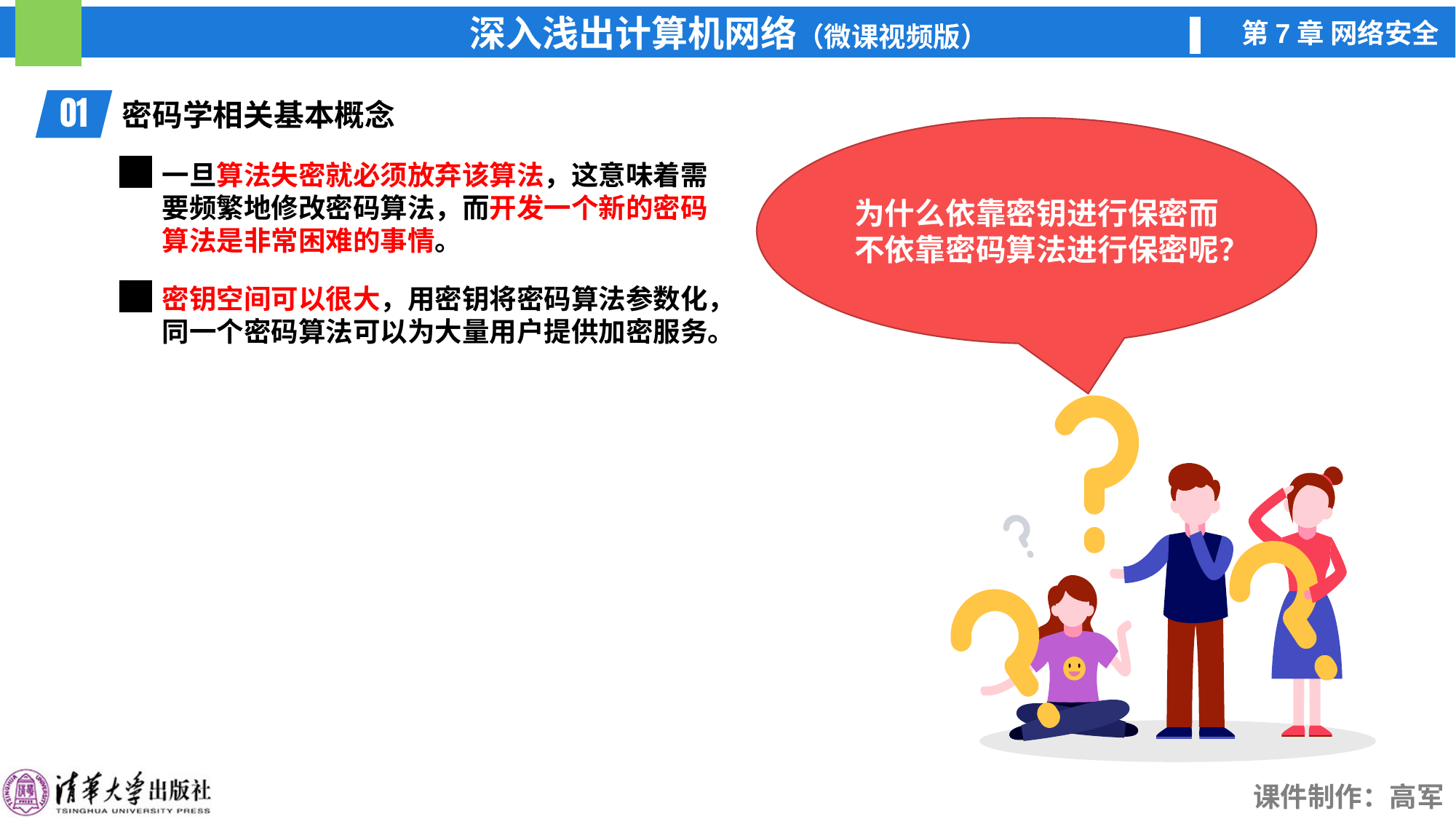

01
密码学相关基本概念
为什么依靠密钥进行保密而不依靠密码算法进行保密呢？
一旦算法失密就必须放弃该算法，这意味着需要频繁地修改密码算法，而开发一个新的密码算法是非常困难的事情。

密钥空间可以很大，用密钥将密码算法参数化，同一个密码算法可以为大量用户提供加密服务。